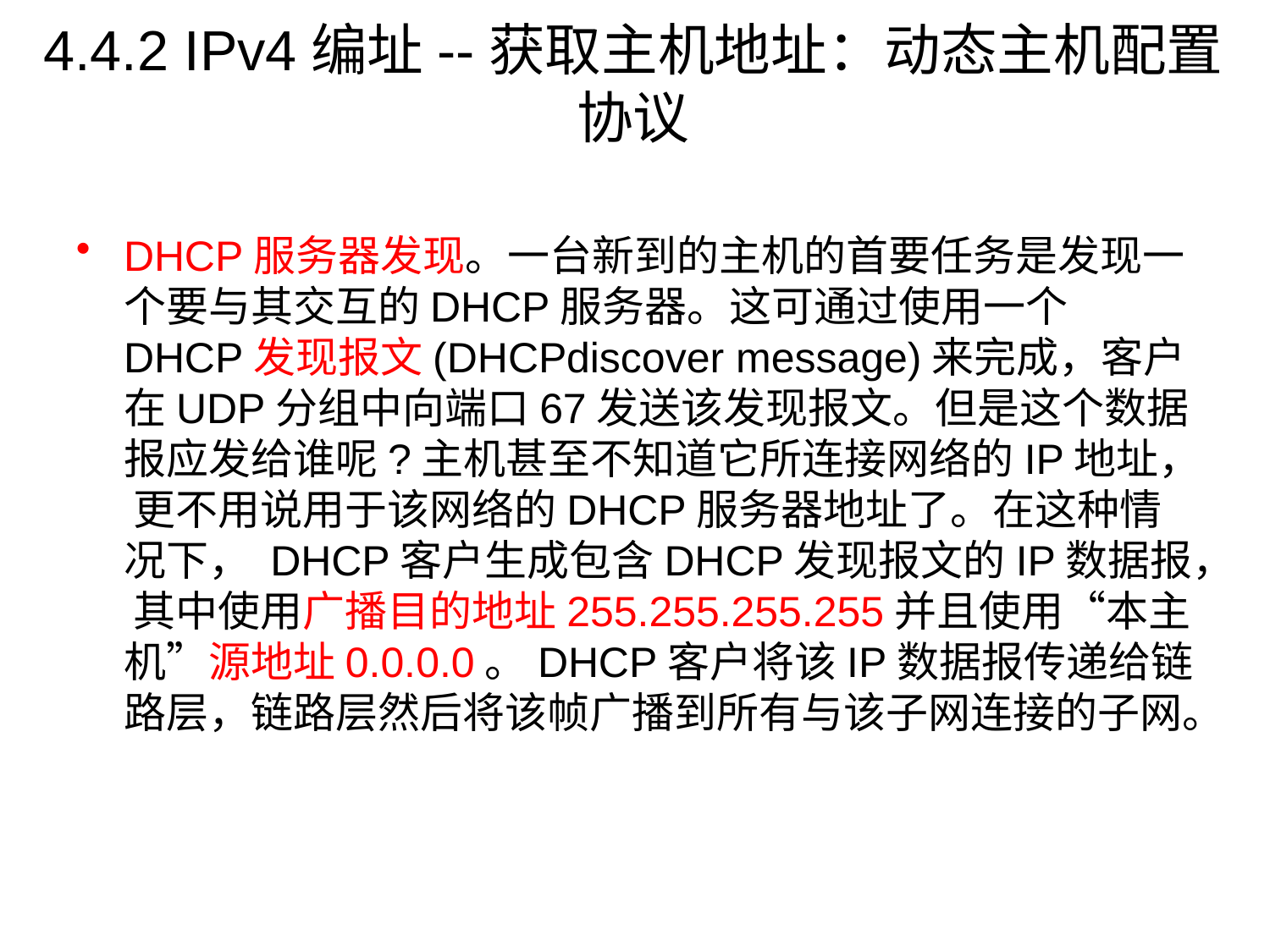

# 4.4.2 IPv4编址--获取主机地址：动态主机配置协议
DHCP服务器发现。一台新到的主机的首要任务是发现一个要与其交互的DHCP服务器。这可通过使用一个DHCP发现报文(DHCPdiscover message)来完成，客户在UDP分组中向端口67发送该发现报文。但是这个数据报应发给谁呢?主机甚至不知道它所连接网络的IP地址， 更不用说用于该网络的DHCP服务器地址了。在这种情况下， DHCP客户生成包含DHCP发现报文的IP数据报， 其中使用广播目的地址255.255.255.255并且使用“本主机”源地址0.0.0.0。DHCP客户将该IP数据报传递给链路层，链路层然后将该帧广播到所有与该子网连接的子网。